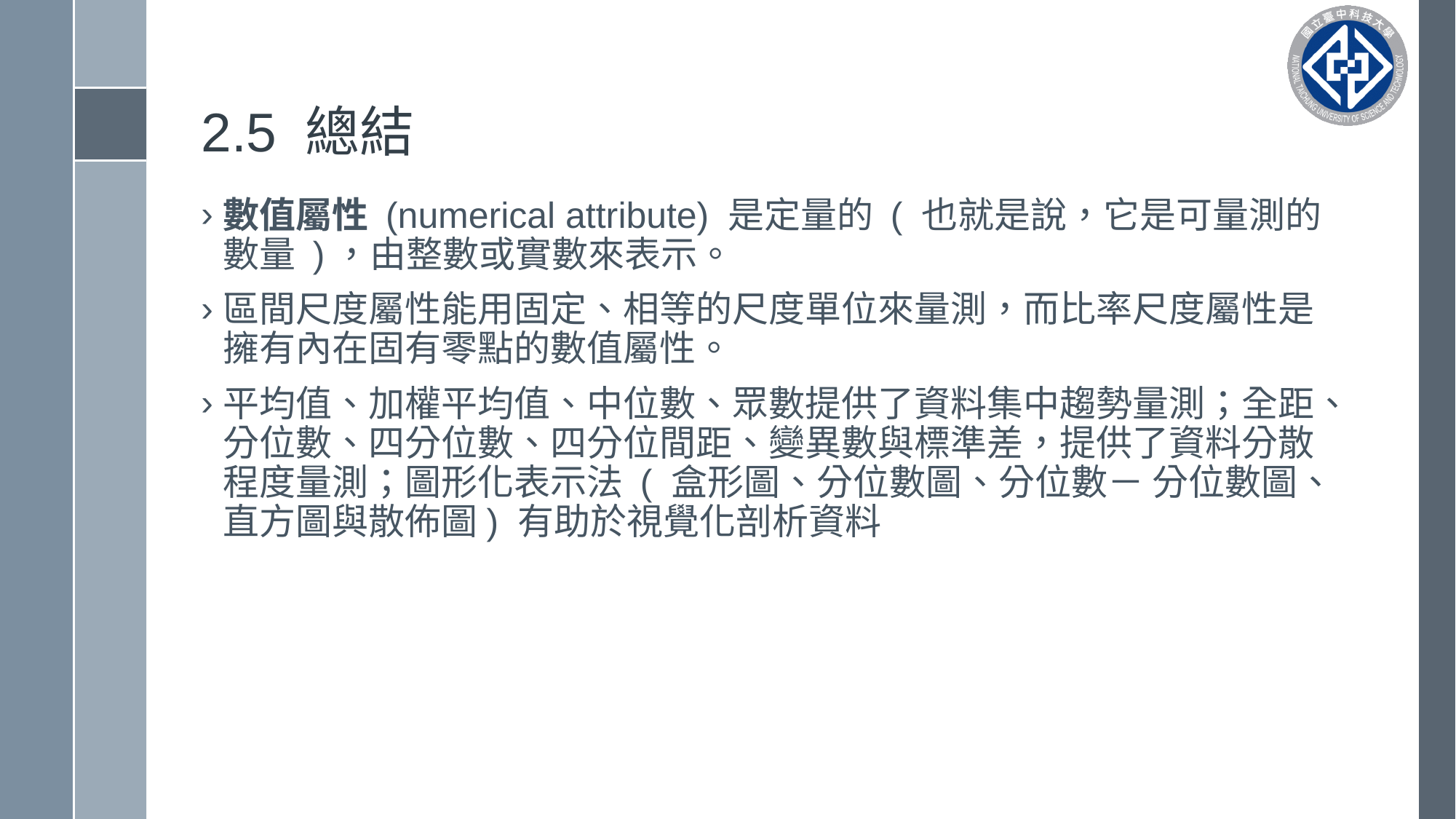

# 2.5 總結
數值屬性 (numerical attribute) 是定量的 ( 也就是說，它是可量測的數量 )，由整數或實數來表示。
區間尺度屬性能用固定、相等的尺度單位來量測，而比率尺度屬性是擁有內在固有零點的數值屬性。
平均值、加權平均值、中位數、眾數提供了資料集中趨勢量測；全距、分位數、四分位數、四分位間距、變異數與標準差，提供了資料分散程度量測；圖形化表示法 ( 盒形圖、分位數圖、分位數－ 分位數圖、直方圖與散佈圖) 有助於視覺化剖析資料